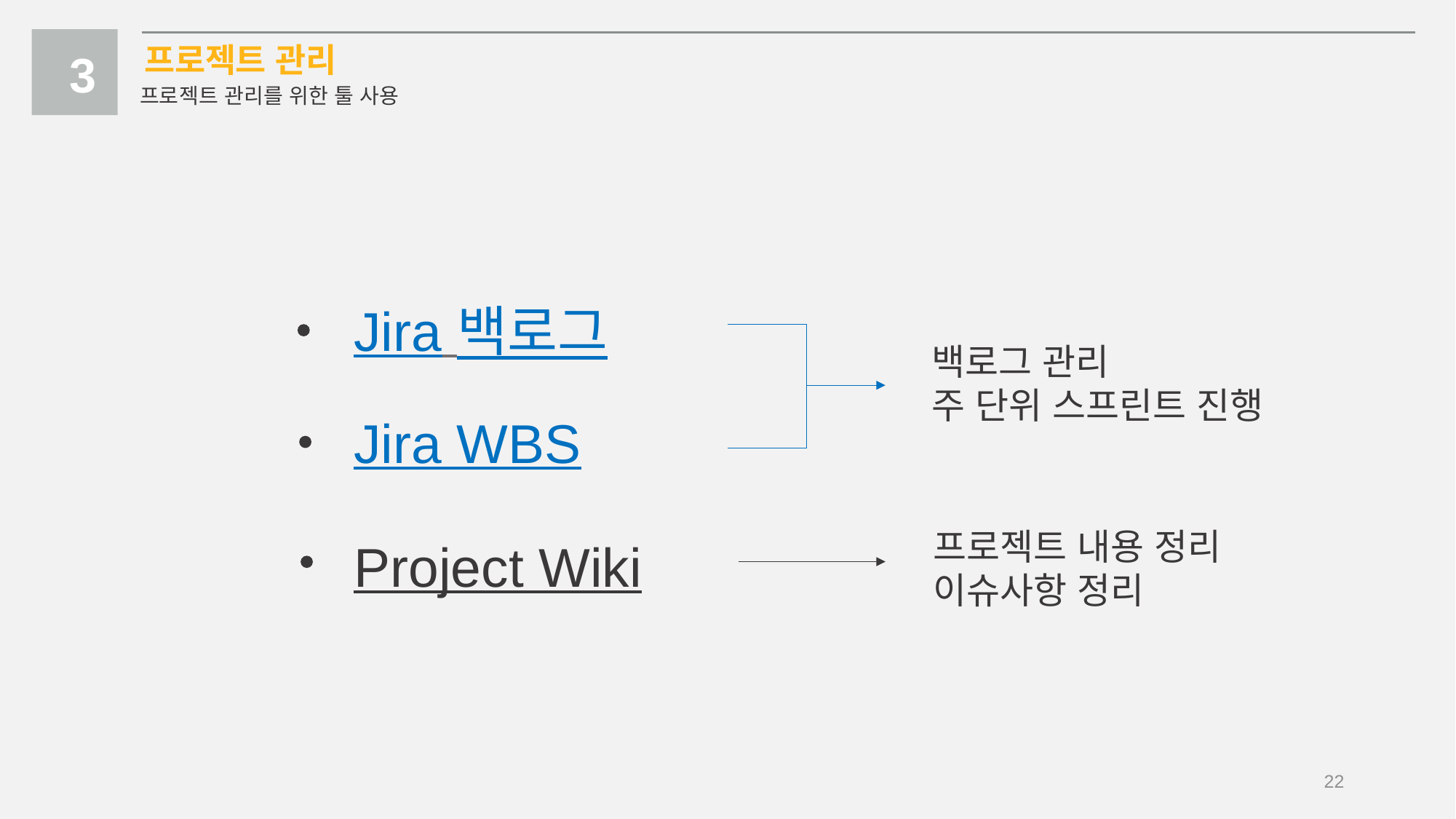

프로젝트 관리
3
프로젝트 관리를 위한 툴 사용
Jira 백로그

백로그 관리
주 단위 스프린트 진행
Jira WBS

프로젝트 내용 정리
이슈사항 정리
Project Wiki

22